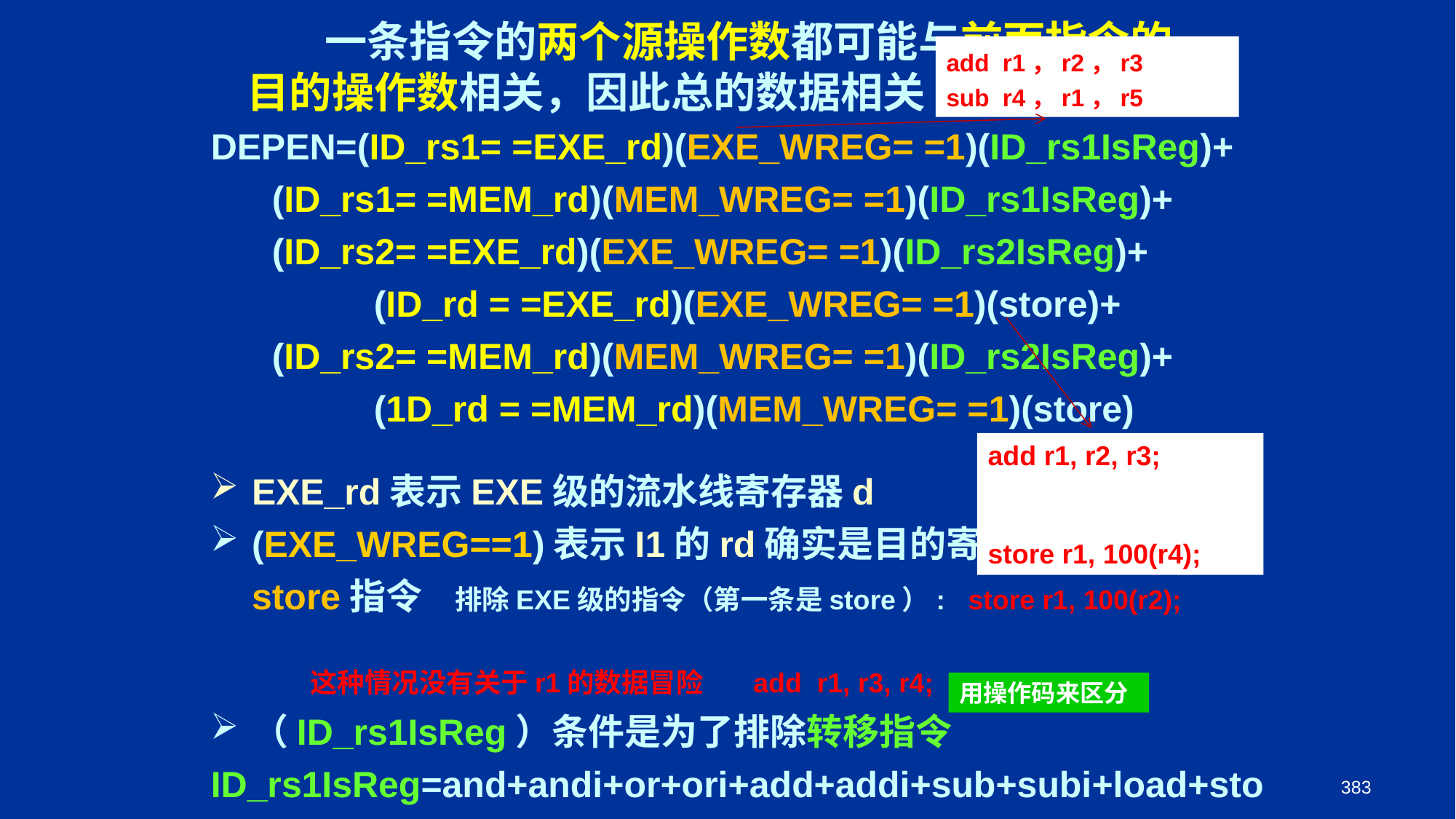

一条指令的两个源操作数都可能与前面指令的目的操作数相关，因此总的数据相关DEPEN：
add  r1，r2，r3
sub  r4，r1，r5
DEPEN=(ID_rs1= =EXE_rd)(EXE_WREG= =1)(ID_rs1IsReg)+
      (ID_rs1= =MEM_rd)(MEM_WREG= =1)(ID_rs1IsReg)+
      (ID_rs2= =EXE_rd)(EXE_WREG= =1)(ID_rs2IsReg)+
                (ID_rd = =EXE_rd)(EXE_WREG= =1)(store)+
      (ID_rs2= =MEM_rd)(MEM_WREG= =1)(ID_rs2IsReg)+
                (1D_rd = =MEM_rd)(MEM_WREG= =1)(store)

EXE_rd表示EXE级的流水线寄存器d
(EXE_WREG==1)表示I1的rd确实是目的寄存器，排除I1是store指令    排除EXE级的指令（第一条是store）:   store r1, 100(r2);
               这种情况没有关于r1的数据冒险       add  r1, r3, r4;
（ID_rs1IsReg）条件是为了排除转移指令
ID_rs1IsReg=and+andi+or+ori+add+addi+sub+subi+load+store
ID_rs2IsReg=and+or+add+sub（排除立即数运算指令）
add r1, r2, r3;                                                                           store r1, 100(r4);
用操作码来区分
383